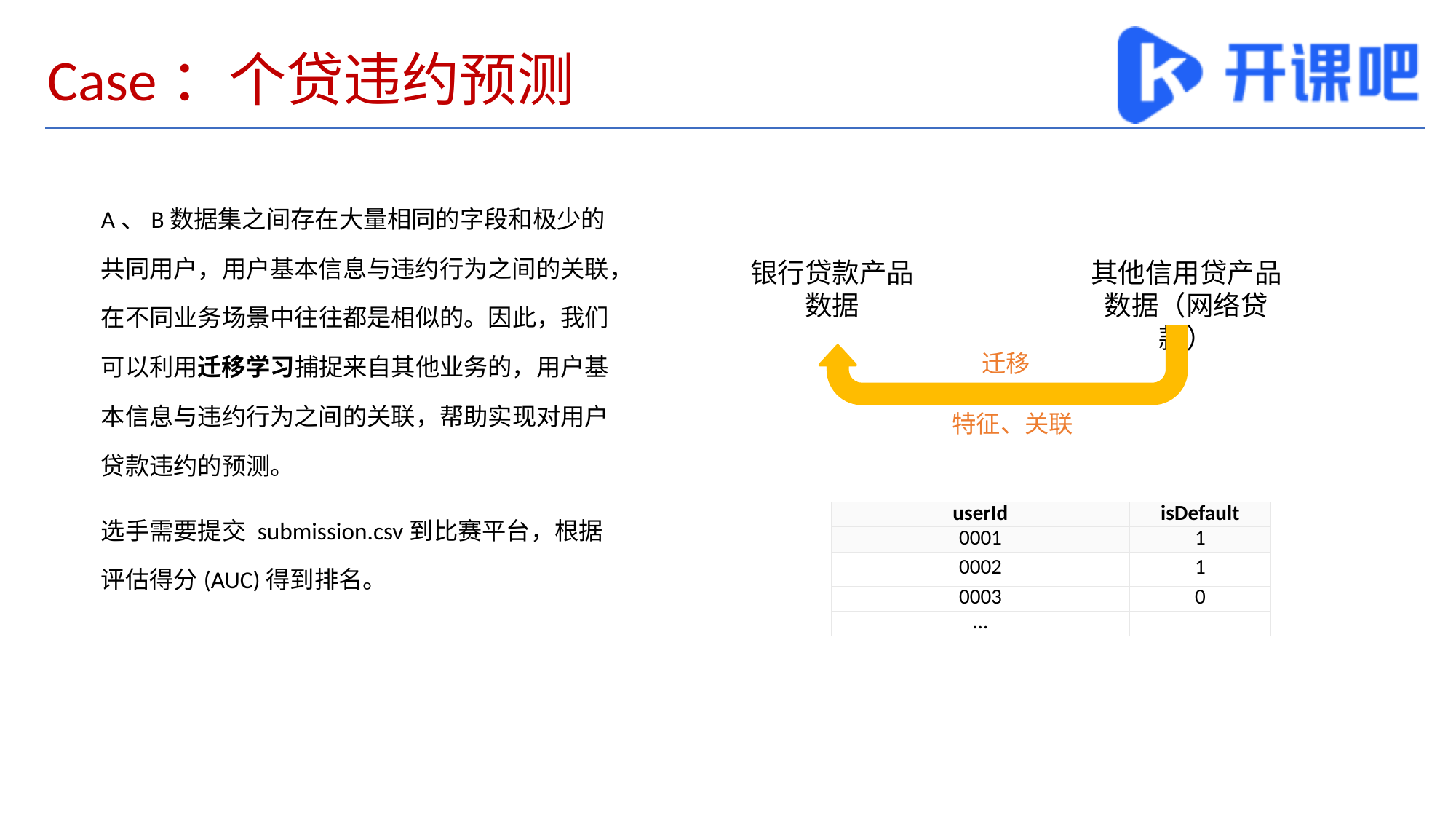

# Case：个贷违约预测

A、B数据集之间存在大量相同的字段和极少的共同用户，用户基本信息与违约行为之间的关联，在不同业务场景中往往都是相似的。因此，我们可以利用迁移学习捕捉来自其他业务的，用户基本信息与违约行为之间的关联，帮助实现对用户贷款违约的预测。
选手需要提交 submission.csv到比赛平台，根据评估得分(AUC)得到排名。

其他信用贷产品
数据（网络贷款）
银行贷款产品
数据

迁移
特征、关联
| userId | isDefault |
| --- | --- |
| 0001 | 1 |
| 0002 | 1 |
| 0003 | 0 |
| … |  |